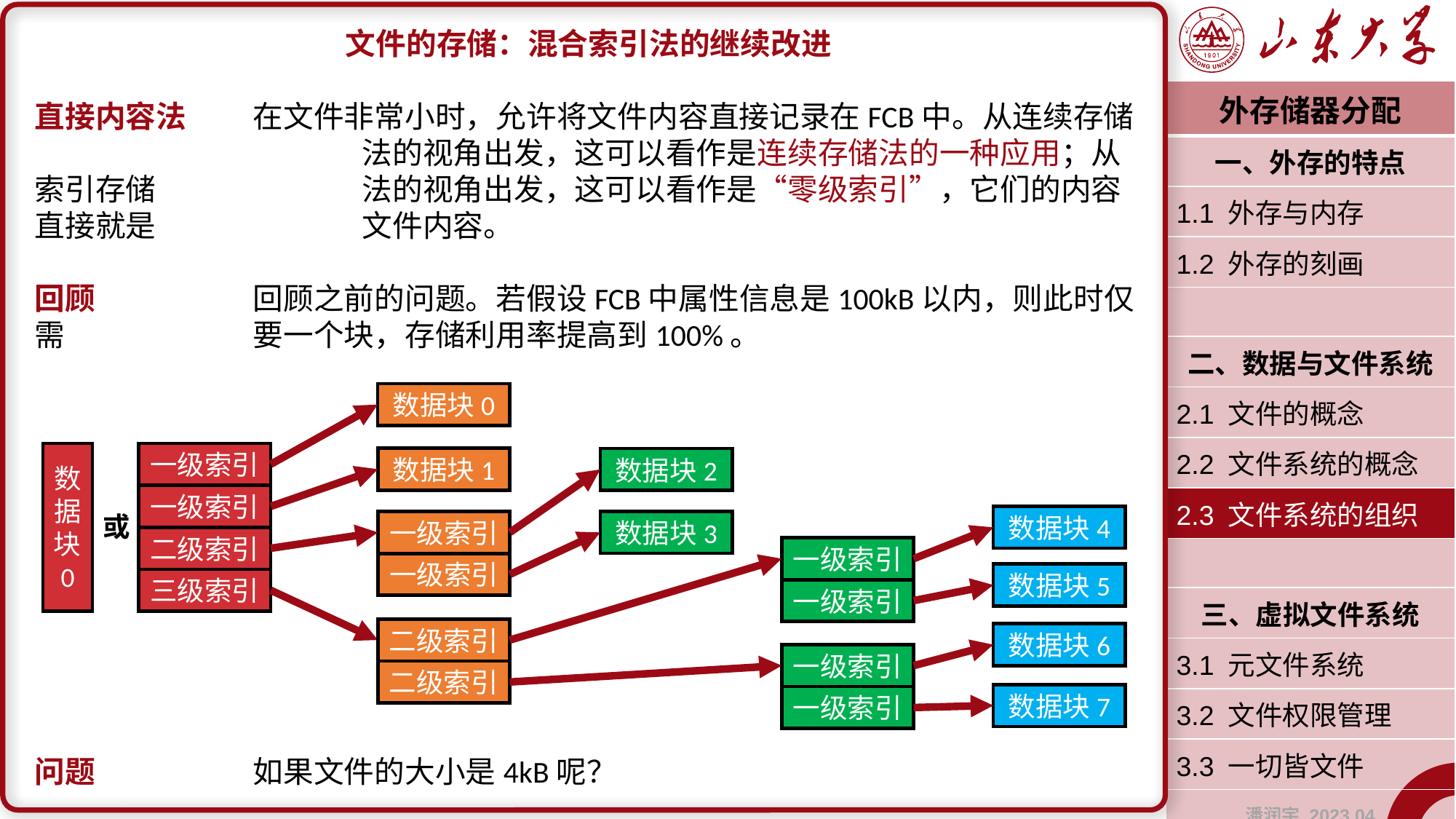

文件的存储：混合索引法的继续改进

直接内容法	在文件非常小时，允许将文件内容直接记录在FCB中。从连续存储			法的视角出发，这可以看作是连续存储法的一种应用；从索引存储		法的视角出发，这可以看作是“零级索引”，它们的内容直接就是		文件内容。

回顾		回顾之前的问题。若假设FCB中属性信息是100kB以内，则此时仅需		要一个块，存储利用率提高到100%。

问题		如果文件的大小是4kB呢？
| 外存储器分配 |
| --- |
| 一、外存的特点 |
| 1.1 外存与内存 |
| 1.2 外存的刻画 |
|  |
| 二、数据与文件系统 |
| 2.1 文件的概念 |
| 2.2 文件系统的概念 |
| 2.3 文件系统的组织 |
|  |
| 三、虚拟文件系统 |
| 3.1 元文件系统 |
| 3.2 文件权限管理 |
| 3.3 一切皆文件 |
| 潘润宇 2023.04 |
数据块0
数据块0
一级索引
数据块1
数据块2
一级索引
或
数据块4
一级索引
数据块3
二级索引
一级索引
一级索引
数据块5
三级索引
一级索引
二级索引
数据块6
一级索引
二级索引
数据块7
一级索引